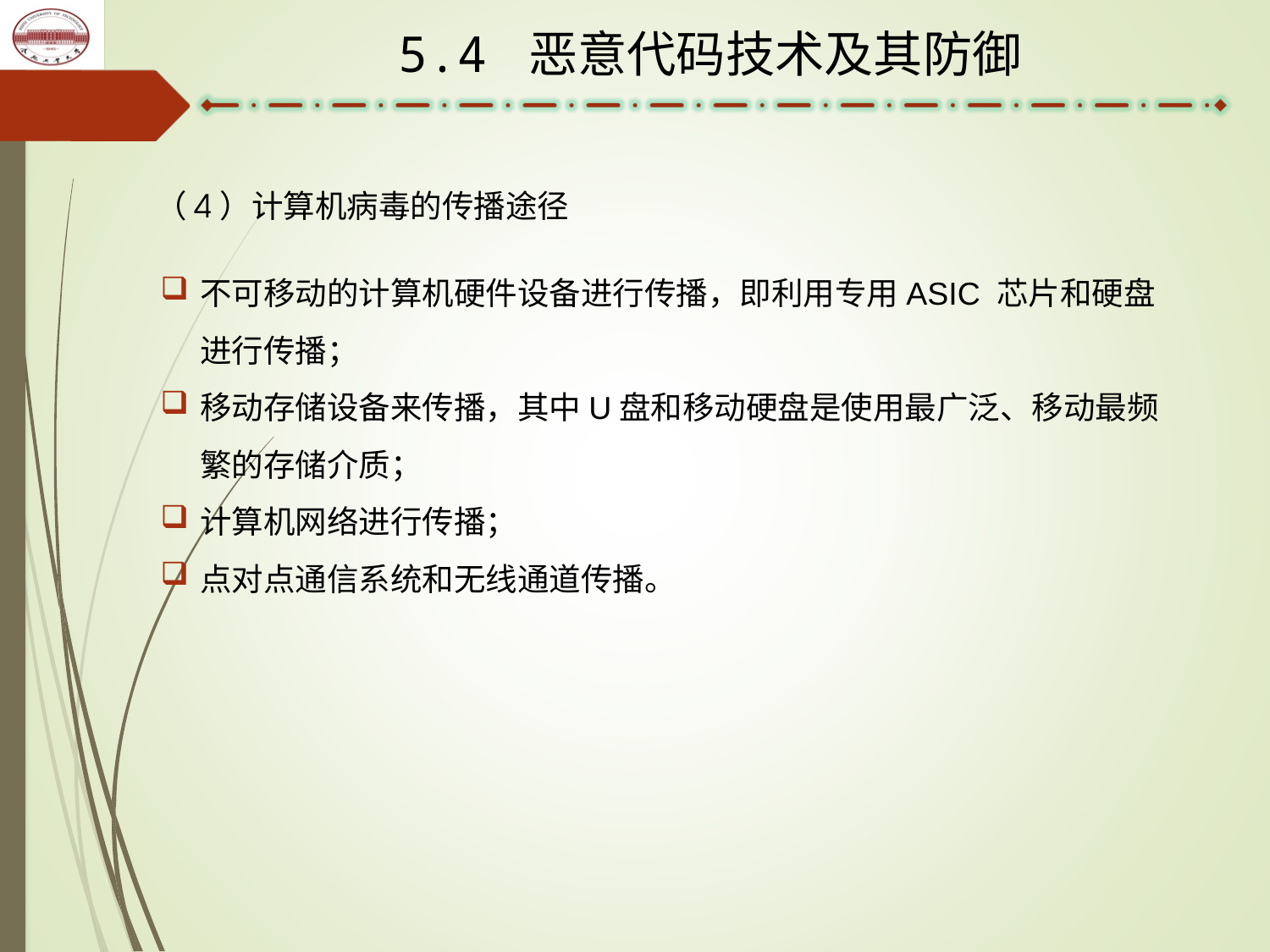

5.4 恶意代码技术及其防御
（4）计算机病毒的传播途径
不可移动的计算机硬件设备进行传播，即利用专用ASIC 芯片和硬盘进行传播；
移动存储设备来传播，其中U盘和移动硬盘是使用最广泛、移动最频繁的存储介质；
计算机网络进行传播；
点对点通信系统和无线通道传播。